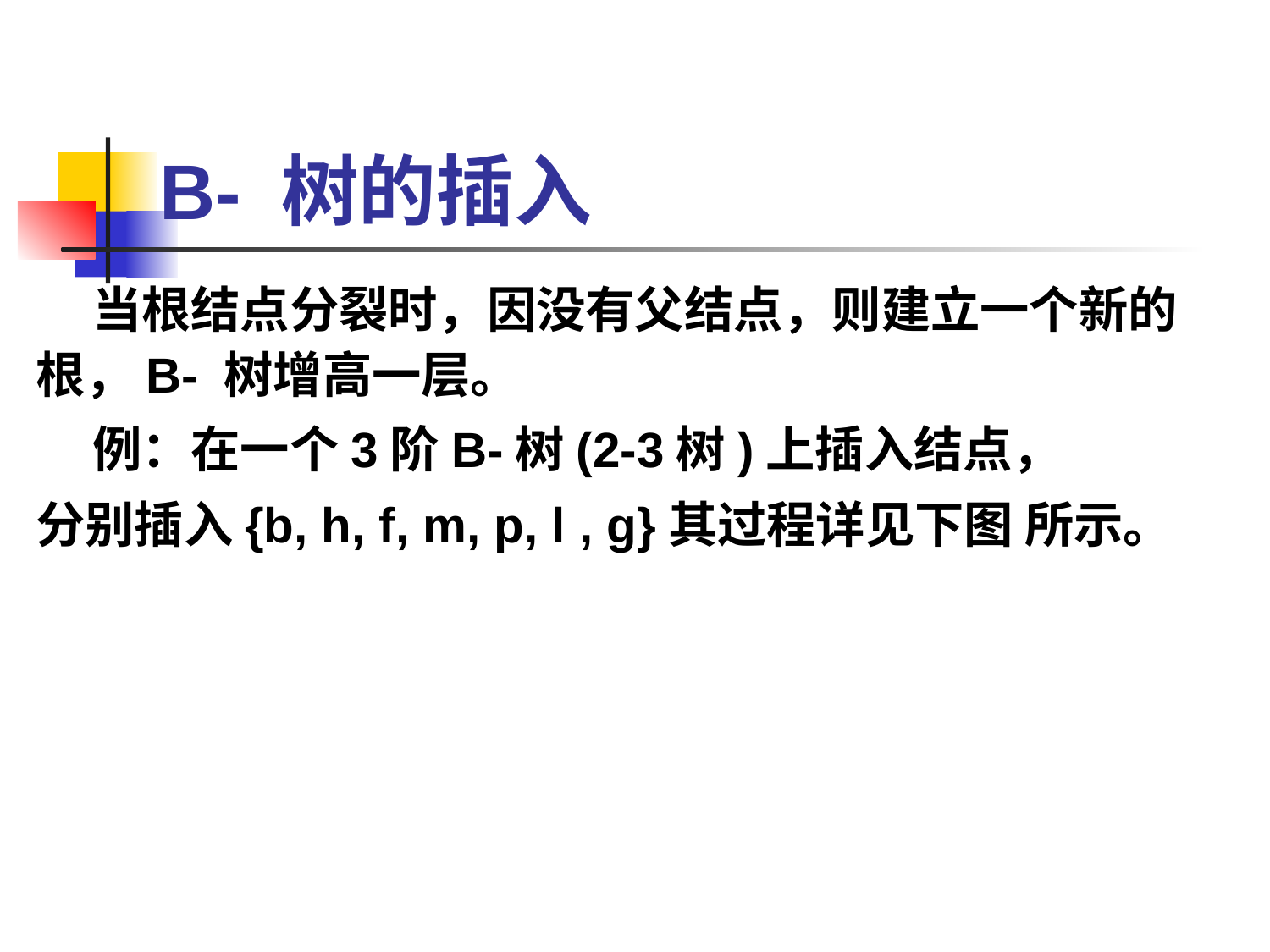

# B- 树的插入
    当根结点分裂时，因没有父结点，则建立一个新的根，B- 树增高一层。
    例：在一个3阶B-树(2-3树)上插入结点，
分别插入{b, h, f, m, p, l , g}其过程详见下图 所示。
110